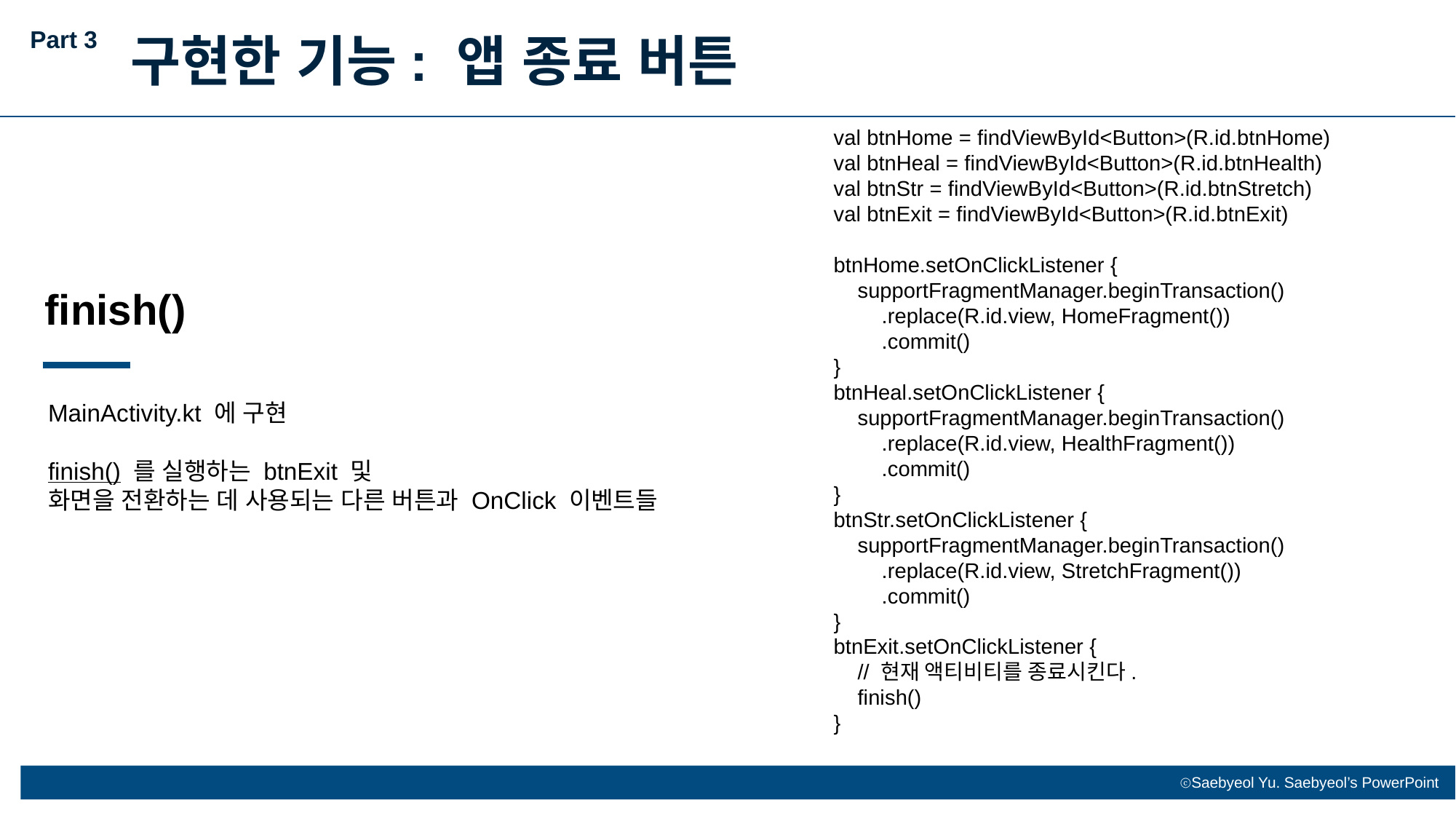

Part 3
구현한 기능: 앱 종료 버튼
        val btnHome = findViewById<Button>(R.id.btnHome)
        val btnHeal = findViewById<Button>(R.id.btnHealth)
        val btnStr = findViewById<Button>(R.id.btnStretch)
        val btnExit = findViewById<Button>(R.id.btnExit)

        btnHome.setOnClickListener {
            supportFragmentManager.beginTransaction()
                .replace(R.id.view, HomeFragment())
                .commit()
        }
        btnHeal.setOnClickListener {
            supportFragmentManager.beginTransaction()
                .replace(R.id.view, HealthFragment())
                .commit()
        }
        btnStr.setOnClickListener {
            supportFragmentManager.beginTransaction()
                .replace(R.id.view, StretchFragment())
                .commit()
        }
        btnExit.setOnClickListener {
            // 현재 액티비티를 종료시킨다.
            finish()
        }

finish()
MainActivity.kt 에 구현

finish() 를 실행하는 btnExit 및
화면을 전환하는 데 사용되는 다른 버튼과 OnClick 이벤트들